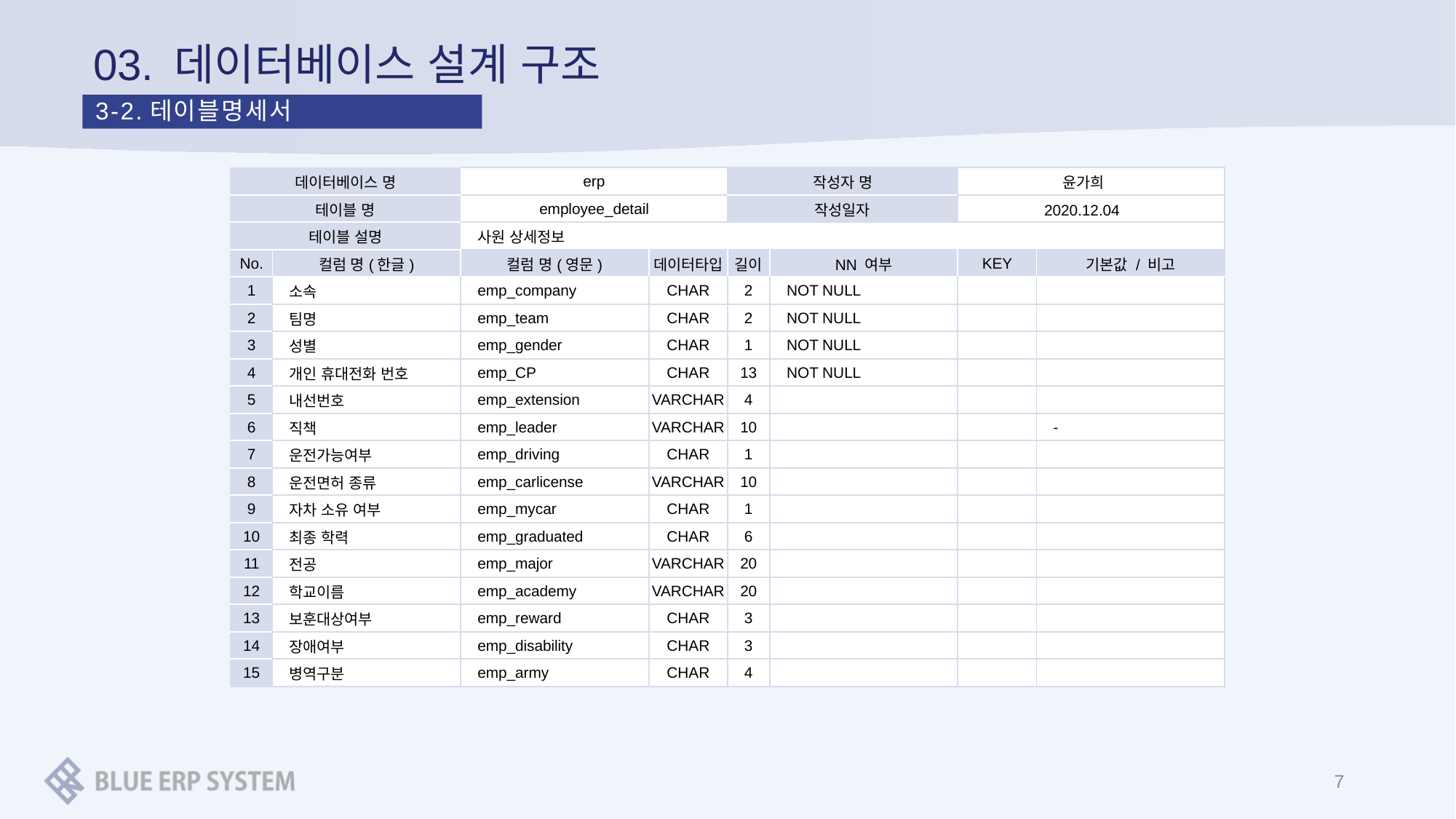

# 03. 데이터베이스 설계 구조
3-2.테이블명세서
| 데이터베이스 명 |  | erp |  | 작성자 명 |  | 윤가희 |  |
| --- | --- | --- | --- | --- | --- | --- | --- |
| 테이블 명 |  | employee\_detail |  | 작성일자 |  | 2020.12.04 |  |
| 테이블 설명 |  | 사원 상세정보 |  |  |  |  |  |
| No. | 컬럼 명(한글) | 컬럼 명(영문) | 데이터타입 | 길이 | NN 여부 | KEY | 기본값 / 비고 |
| 1 | 소속 | emp\_company | CHAR | 2 | NOT NULL |  |  |
| 2 | 팀명 | emp\_team | CHAR | 2 | NOT NULL |  |  |
| 3 | 성별 | emp\_gender | CHAR | 1 | NOT NULL |  |  |
| 4 | 개인 휴대전화 번호 | emp\_CP | CHAR | 13 | NOT NULL |  |  |
| 5 | 내선번호 | emp\_extension | VARCHAR | 4 |  |  |  |
| 6 | 직책 | emp\_leader | VARCHAR | 10 |  |  | - |
| 7 | 운전가능여부 | emp\_driving | CHAR | 1 |  |  |  |
| 8 | 운전면허 종류 | emp\_carlicense | VARCHAR | 10 |  |  |  |
| 9 | 자차 소유 여부 | emp\_mycar | CHAR | 1 |  |  |  |
| 10 | 최종 학력 | emp\_graduated | CHAR | 6 |  |  |  |
| 11 | 전공 | emp\_major | VARCHAR | 20 |  |  |  |
| 12 | 학교이름 | emp\_academy | VARCHAR | 20 |  |  |  |
| 13 | 보훈대상여부 | emp\_reward | CHAR | 3 |  |  |  |
| 14 | 장애여부 | emp\_disability | CHAR | 3 |  |  |  |
| 15 | 병역구분 | emp\_army | CHAR | 4 |  |  |  |
7